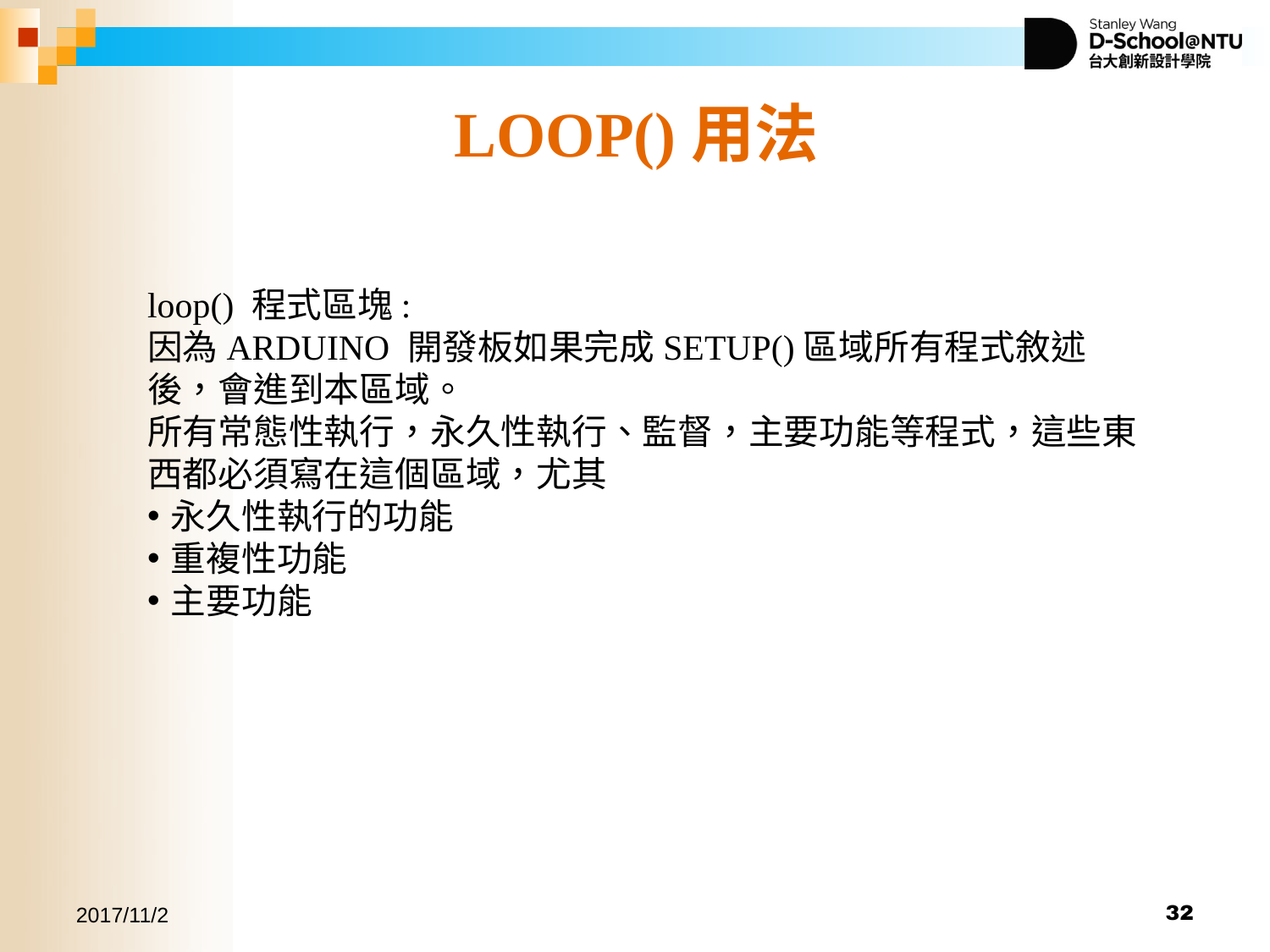

LOOP()用法
loop() 程式區塊:
因為ARDUINO 開發板如果完成SETUP()區域所有程式敘述後，會進到本區域。
所有常態性執行，永久性執行、監督，主要功能等程式，這些東西都必須寫在這個區域，尤其
永久性執行的功能
重複性功能
主要功能

2017/11/2
32